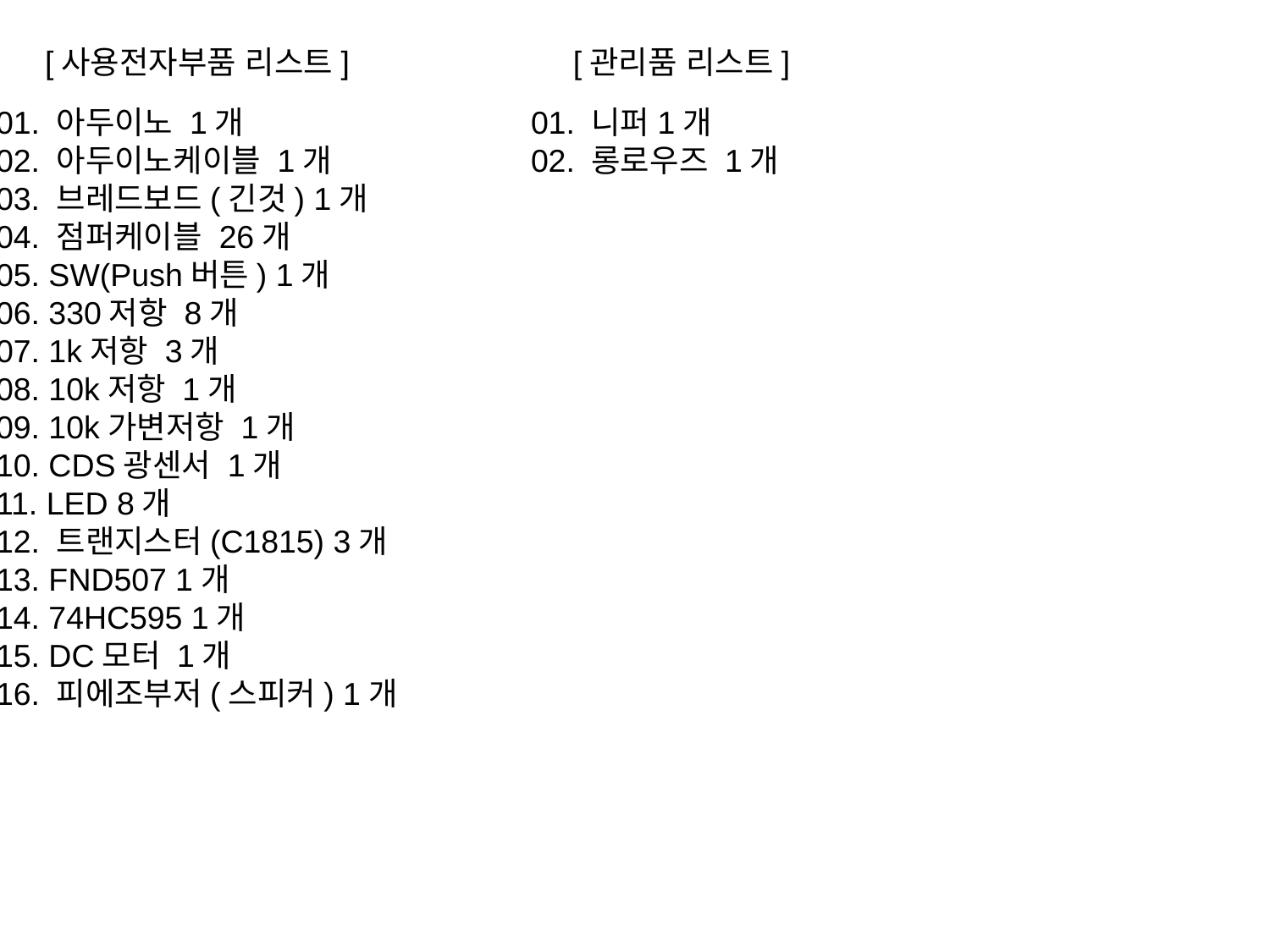

[사용전자부품 리스트]
[관리품 리스트]
01. 아두이노 1개
02. 아두이노케이블 1개
03. 브레드보드(긴것) 1개
04. 점퍼케이블 26개
05. SW(Push버튼) 1개
06. 330저항 8개
07. 1k저항 3개
08. 10k저항 1개
09. 10k가변저항 1개
10. CDS광센서 1개
11. LED 8개
12. 트랜지스터(C1815) 3개
13. FND507 1개
14. 74HC595 1개
15. DC모터 1개
16. 피에조부저(스피커) 1개
01. 니퍼1개
02. 롱로우즈 1개